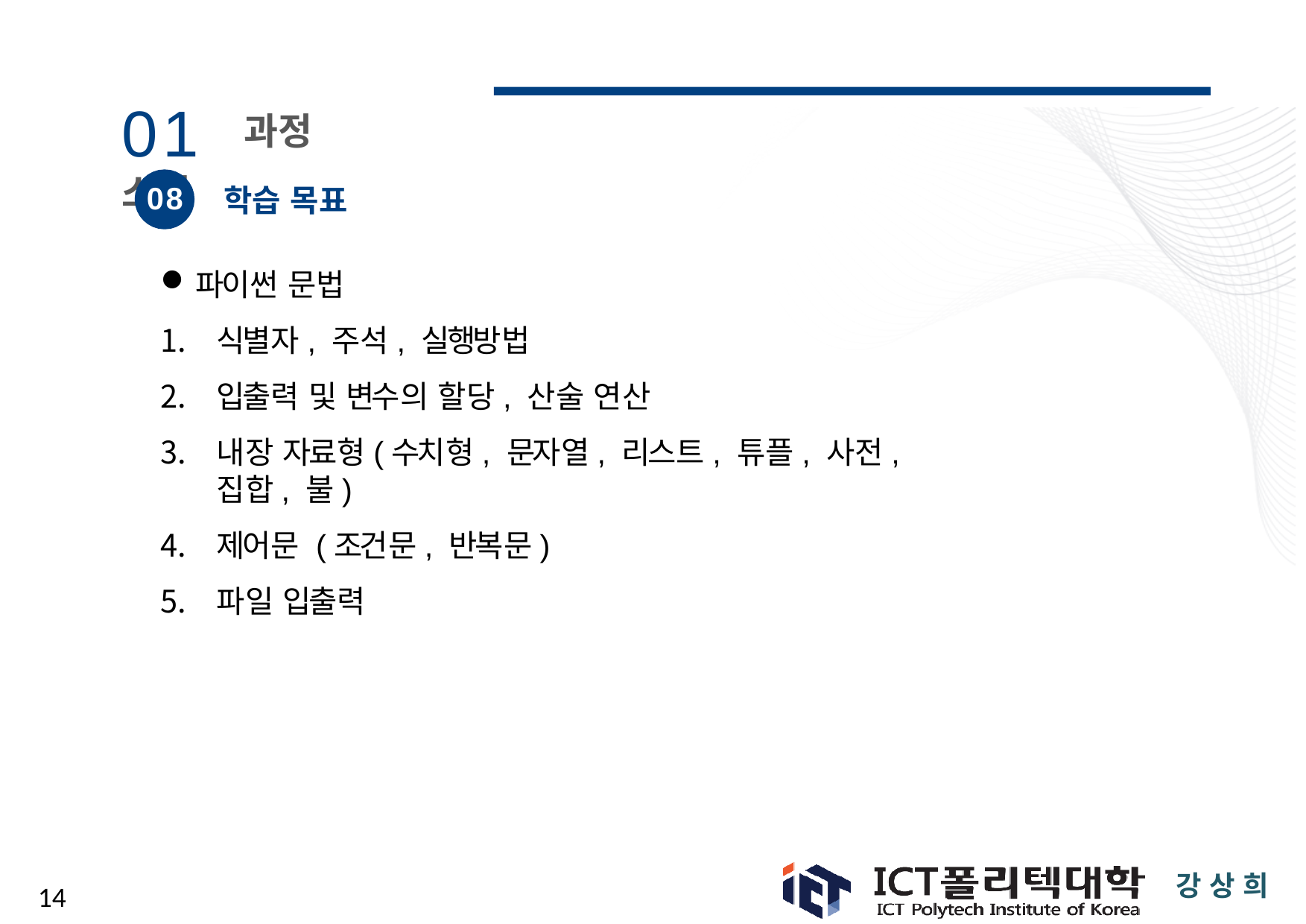

# 01 과정 소개

08
학습 목표
파이썬 문법
식별자, 주석, 실행방법
입출력 및 변수의 할당, 산술 연산
내장 자료형(수치형, 문자열, 리스트, 튜플, 사전, 집합, 불)
제어문 (조건문, 반복문)
파일 입출력